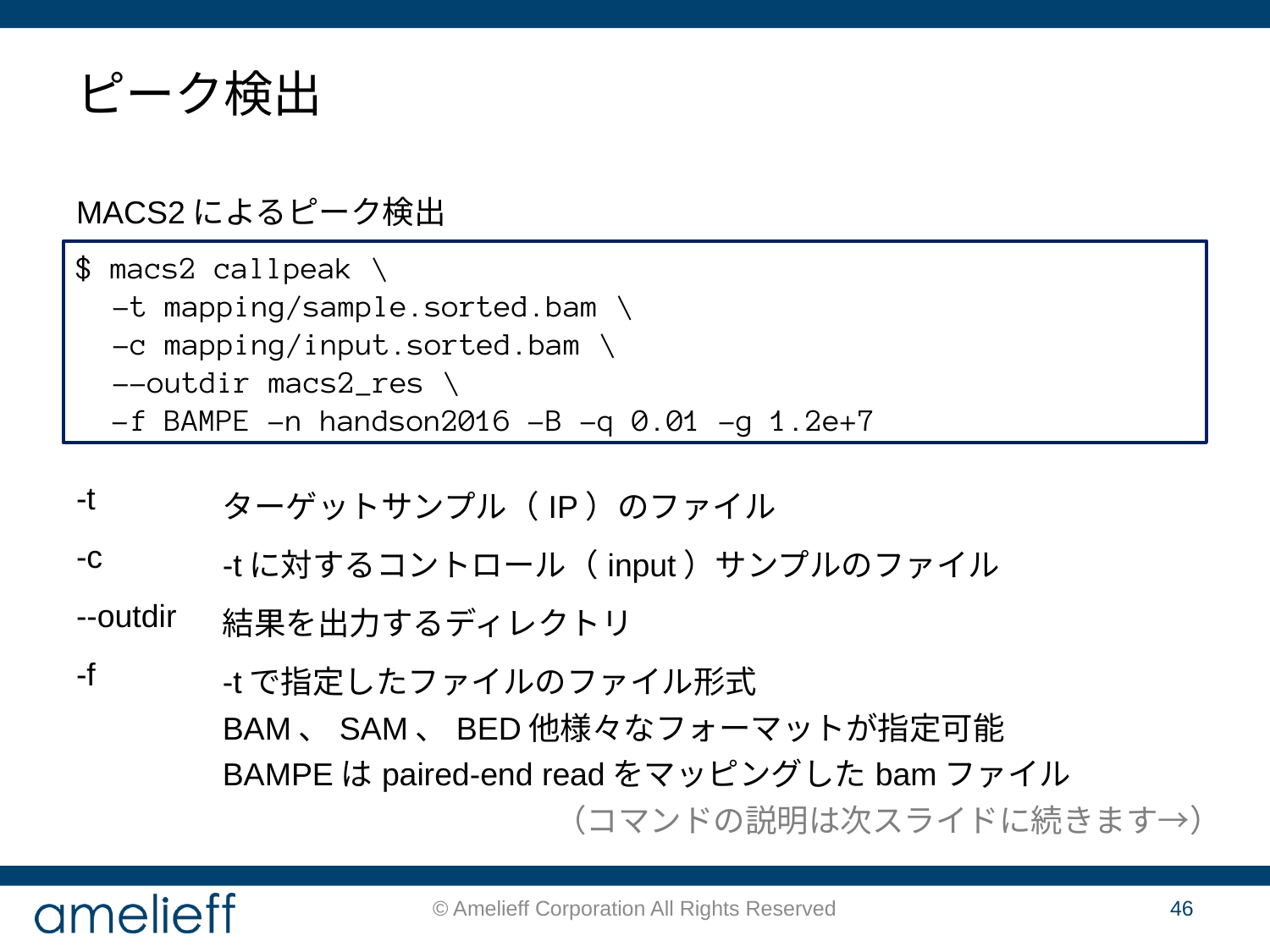

# ピーク検出
MACS2によるピーク検出
$ macs2 callpeak \
-t mapping/sample.sorted.bam \
-c mapping/input.sorted.bam \
--outdir macs2_res \
-f BAMPE -n handson2016 -B -q 0.01 -g 1.2e+7
| -t | ターゲットサンプル（IP）のファイル |
| --- | --- |
| -c | -tに対するコントロール（input）サンプルのファイル |
| --outdir | 結果を出力するディレクトリ |
| -f | -tで指定したファイルのファイル形式 BAM、SAM、BED他様々なフォーマットが指定可能 BAMPEはpaired-end readをマッピングしたbamファイル |
（コマンドの説明は次スライドに続きます→）
© Amelieff Corporation All Rights Reserved
46